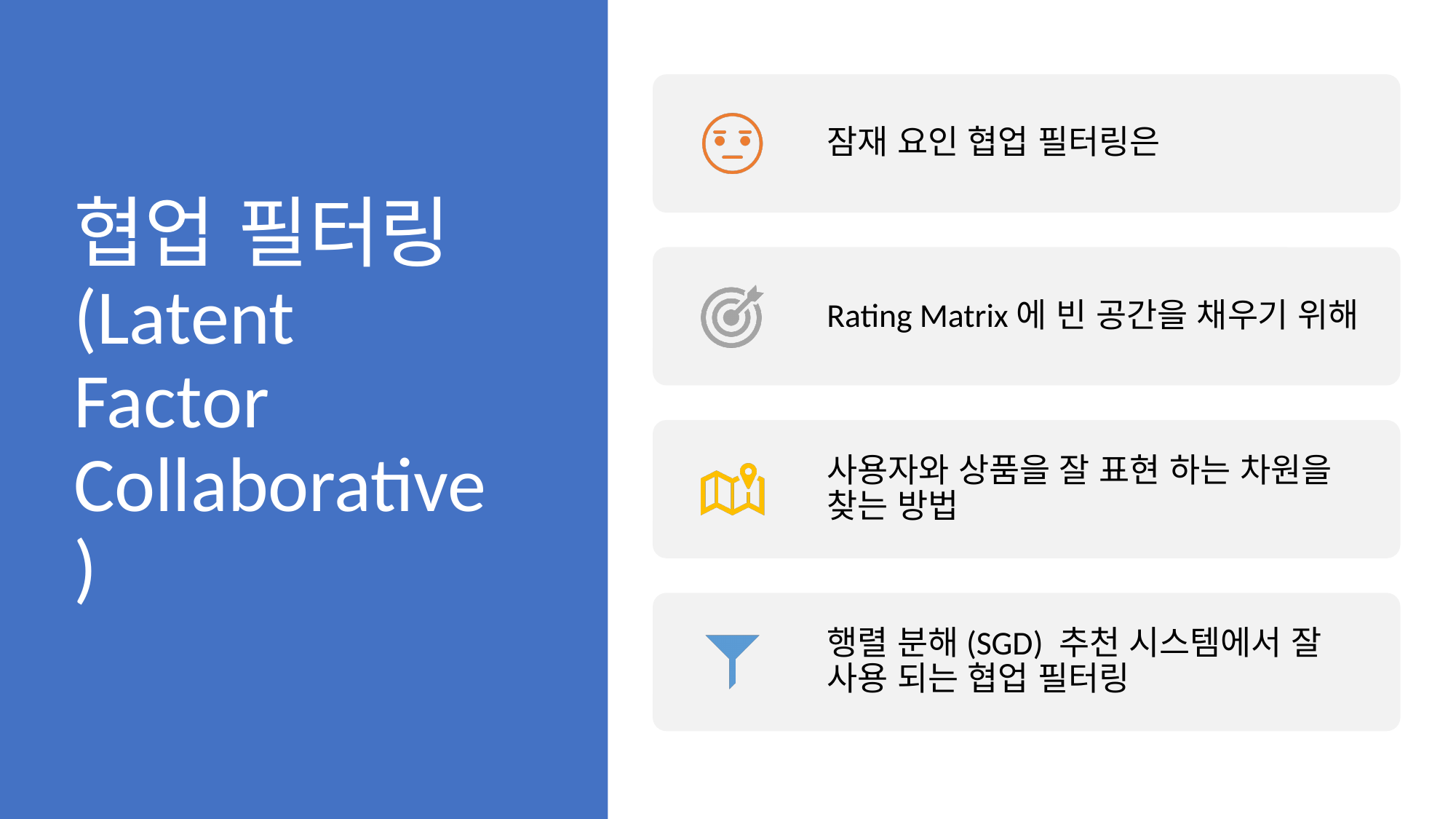

# 협업 필터링 (Latent Factor Collaborative)
잠재 요인 협업 필터링은
Rating Matrix에 빈 공간을 채우기 위해
사용자와 상품을 잘 표현 하는 차원을 찾는 방법
행렬 분해(SGD) 추천 시스템에서 잘 사용 되는 협업 필터링